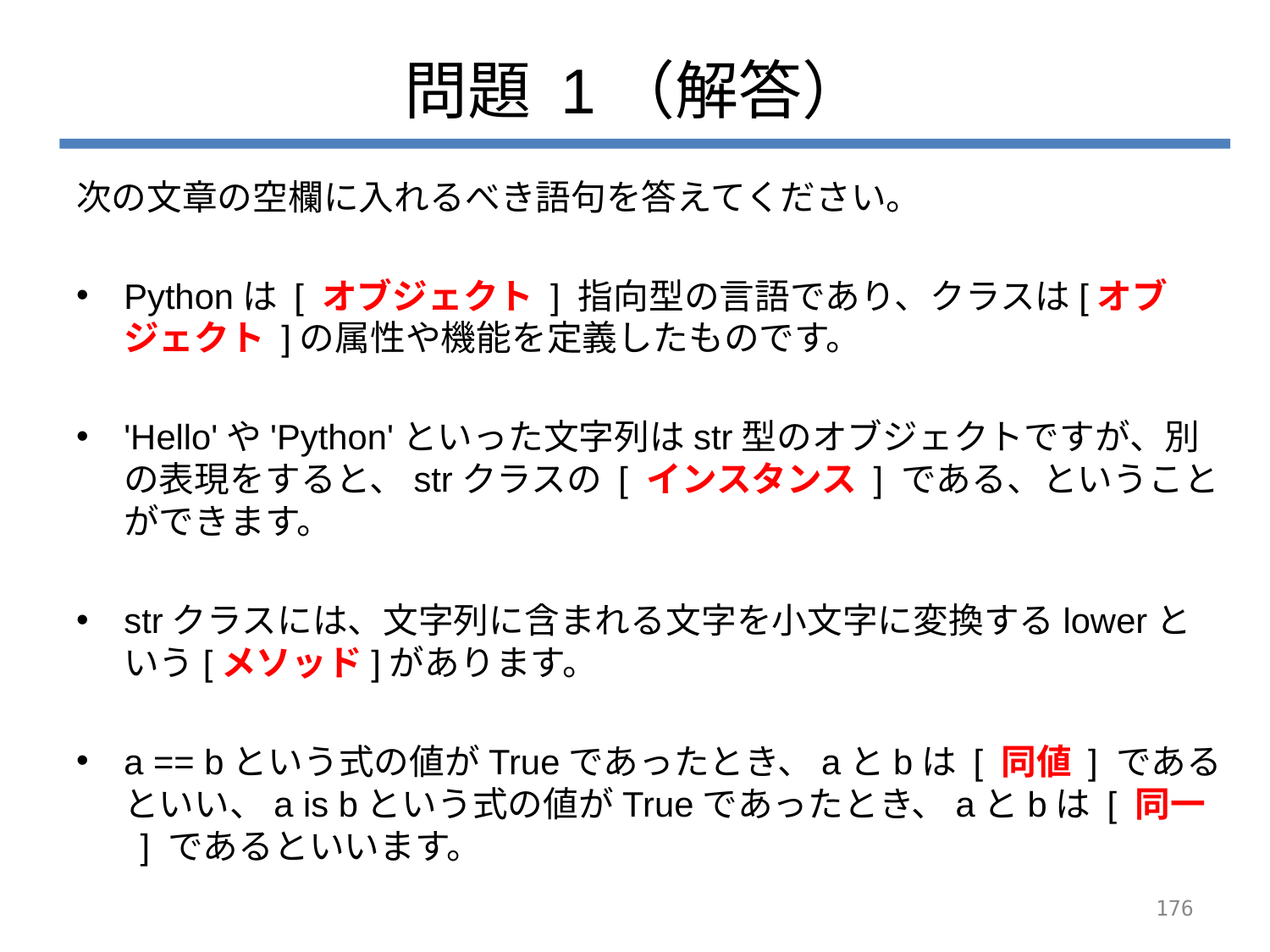

# 問題 1（解答）
次の文章の空欄に入れるべき語句を答えてください。

Pythonは [ オブジェクト ] 指向型の言語であり、クラスは[オブジェクト ]の属性や機能を定義したものです。

'Hello'や'Python'といった文字列はstr型のオブジェクトですが、別の表現をすると、strクラスの [ インスタンス ] である、ということができます。

strクラスには、文字列に含まれる文字を小文字に変換するlowerという[メソッド]があります。

a == bという式の値がTrueであったとき、aとbは [ 同値 ] であるといい、a is bという式の値がTrueであったとき、aとbは [ 同一 ] であるといいます。
176